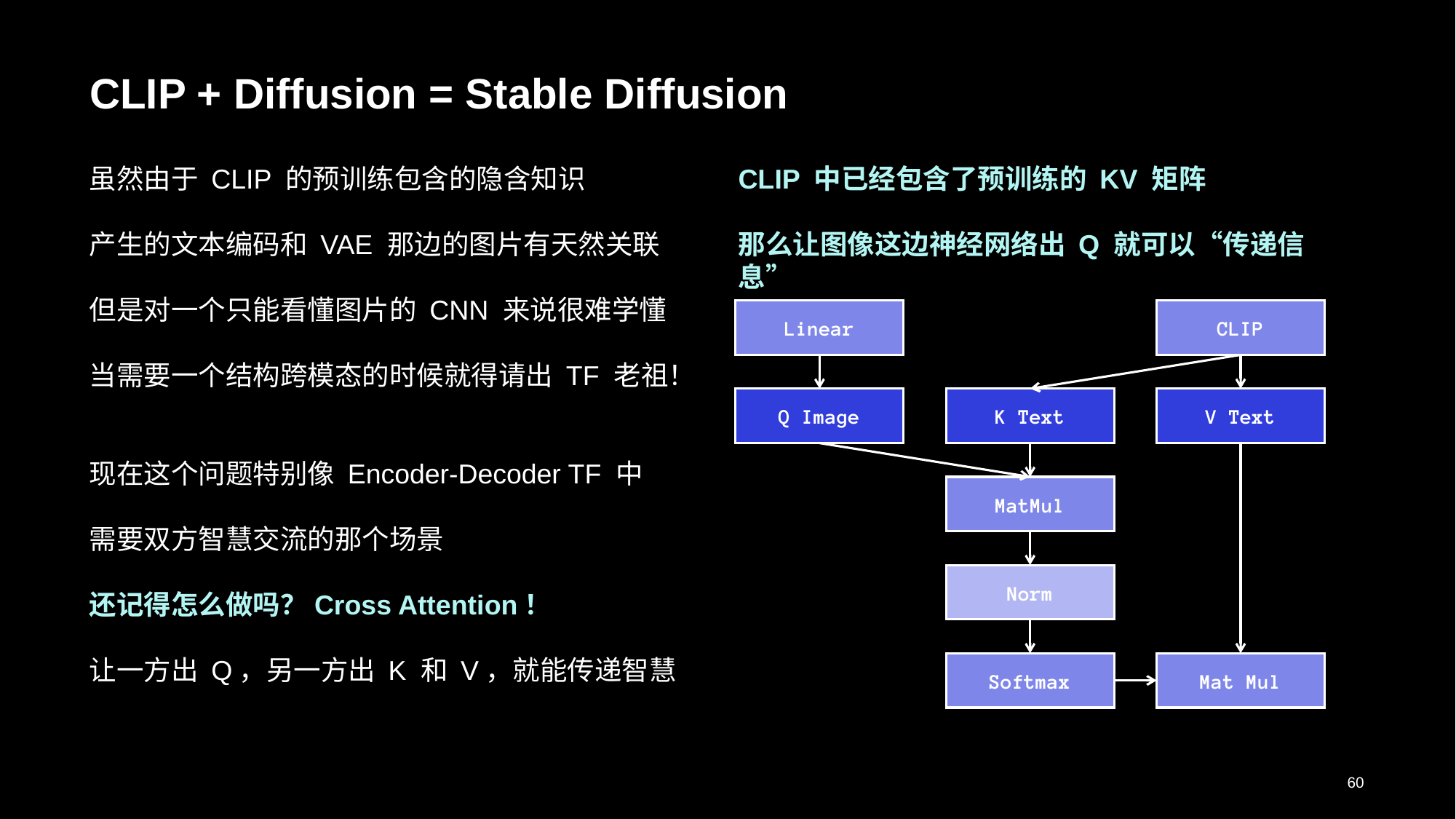

# CLIP + Diffusion = Stable Diffusion
虽然由于 CLIP 的预训练包含的隐含知识

产生的文本编码和 VAE 那边的图片有天然关联

但是对一个只能看懂图片的 CNN 来说很难学懂

当需要一个结构跨模态的时候就得请出 TF 老祖！

现在这个问题特别像 Encoder-Decoder TF 中

需要双方智慧交流的那个场景

还记得怎么做吗？Cross Attention！

让一方出 Q，另一方出 K 和 V，就能传递智慧
CLIP 中已经包含了预训练的 KV 矩阵

那么让图像这边神经网络出 Q 就可以“传递信息”
Linear
CLIP
Q Image
K Text
V Text
MatMul
Norm
Softmax
Mat Mul
60